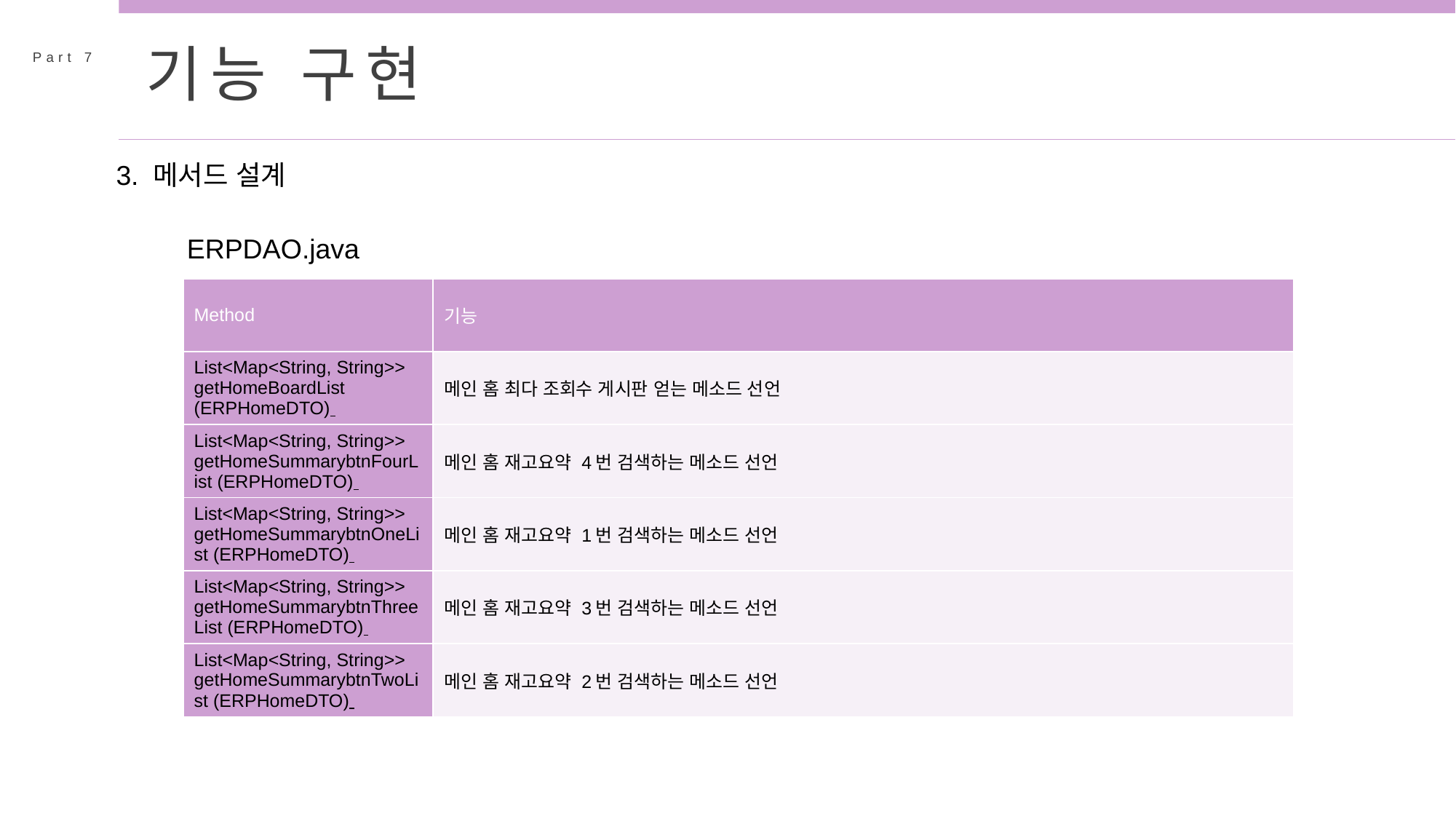

기능 구현
Part 7
3. 메서드 설계
ERPDAO.java
| Method | 기능 |
| --- | --- |
| List<Map<String, String>> getHomeBoardList (ERPHomeDTO) | 메인 홈 최다 조회수 게시판 얻는 메소드 선언 |
| List<Map<String, String>> getHomeSummarybtnFourList (ERPHomeDTO) | 메인 홈 재고요약 4번 검색하는 메소드 선언 |
| List<Map<String, String>> getHomeSummarybtnOneList (ERPHomeDTO) | 메인 홈 재고요약 1번 검색하는 메소드 선언 |
| List<Map<String, String>> getHomeSummarybtnThreeList (ERPHomeDTO) | 메인 홈 재고요약 3번 검색하는 메소드 선언 |
| List<Map<String, String>> getHomeSummarybtnTwoList (ERPHomeDTO) | 메인 홈 재고요약 2번 검색하는 메소드 선언 |